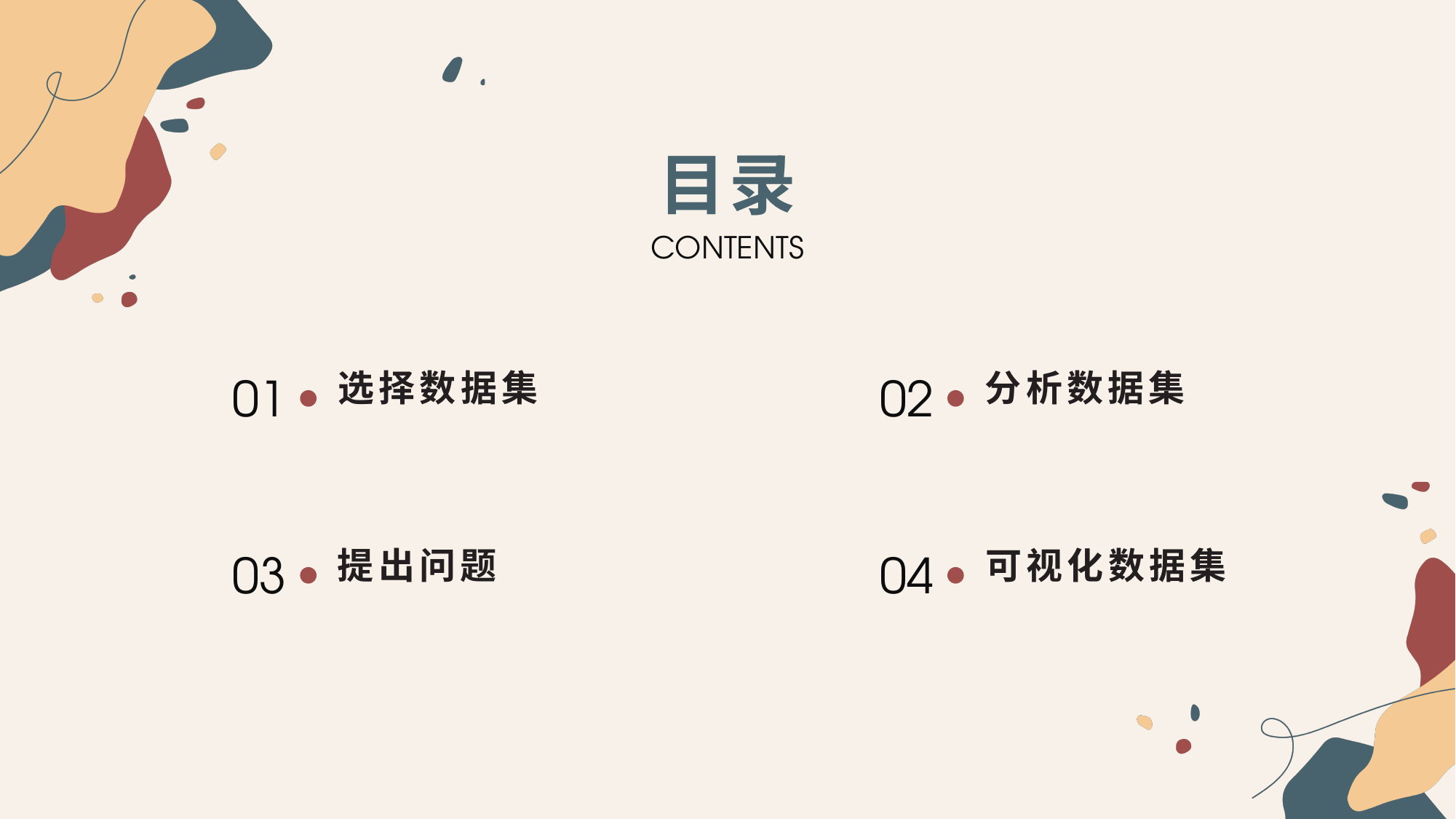

目录
CONTENTS
选择数据集
分析数据集
01
02

提出问题
可视化数据集
03
04